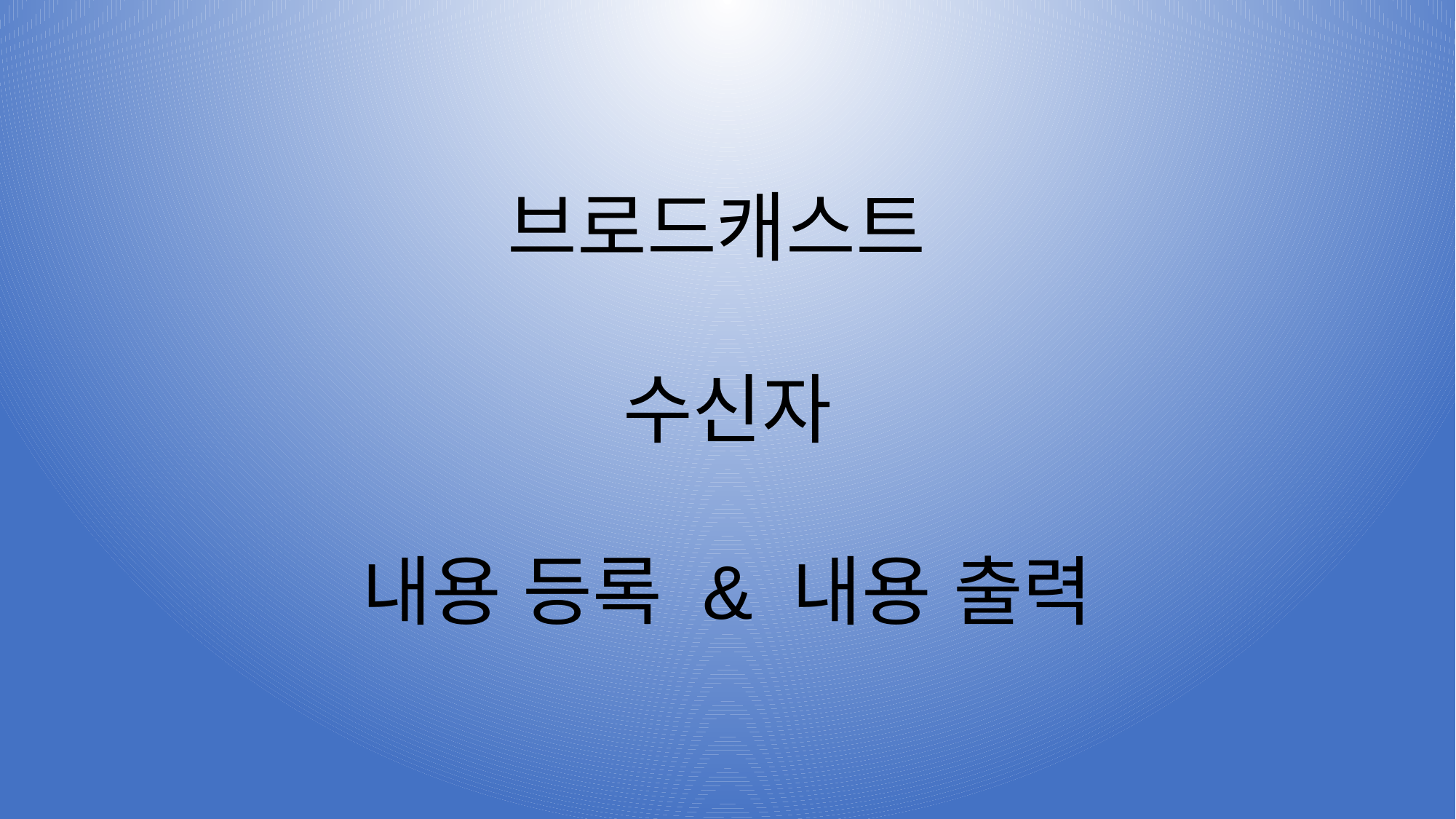

브로드캐스트

수신자

내용 등록 & 내용 출력